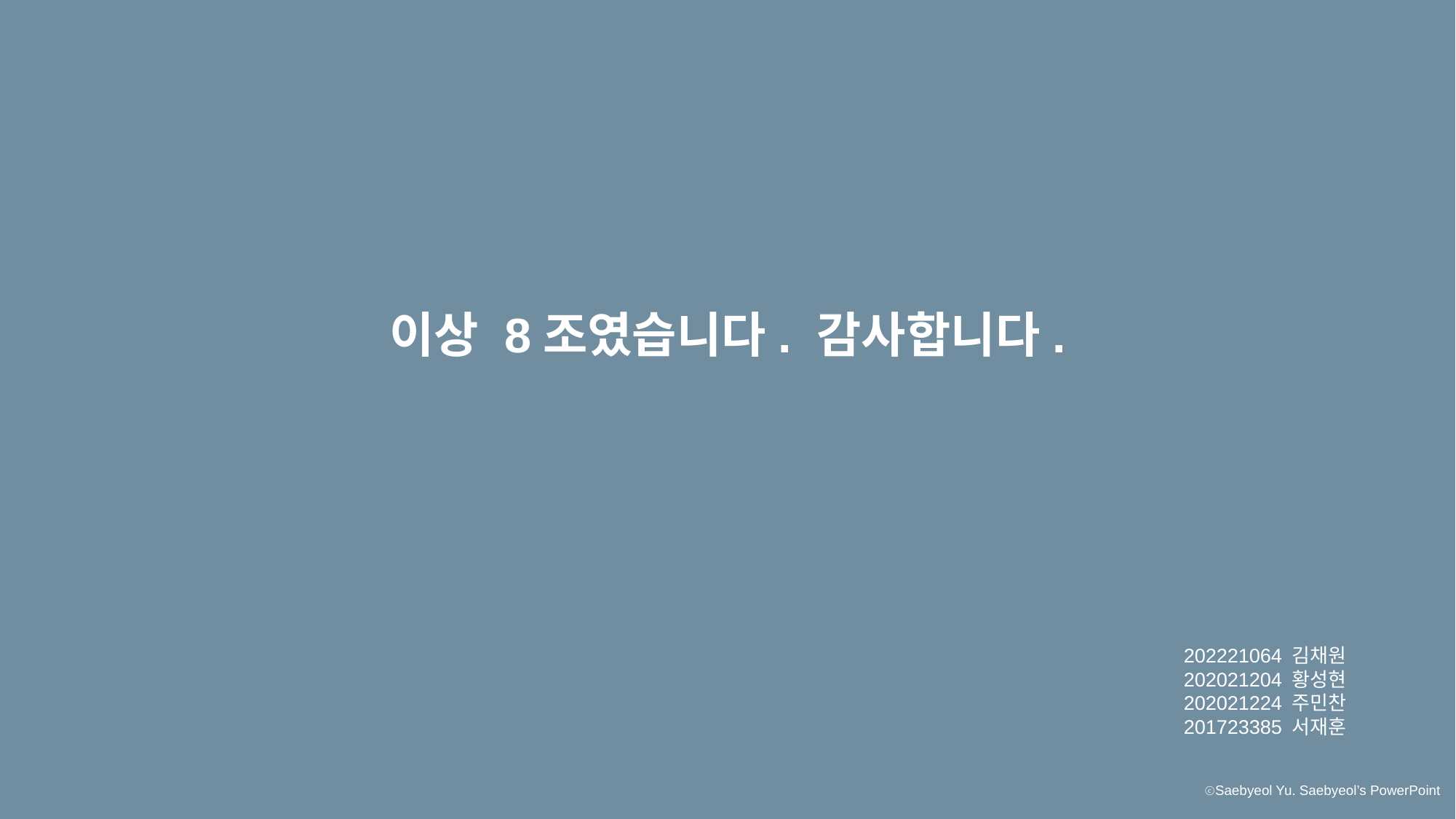

이상 8조였습니다. 감사합니다.
202221064 김채원
202021204 황성현
202021224 주민찬
201723385 서재훈